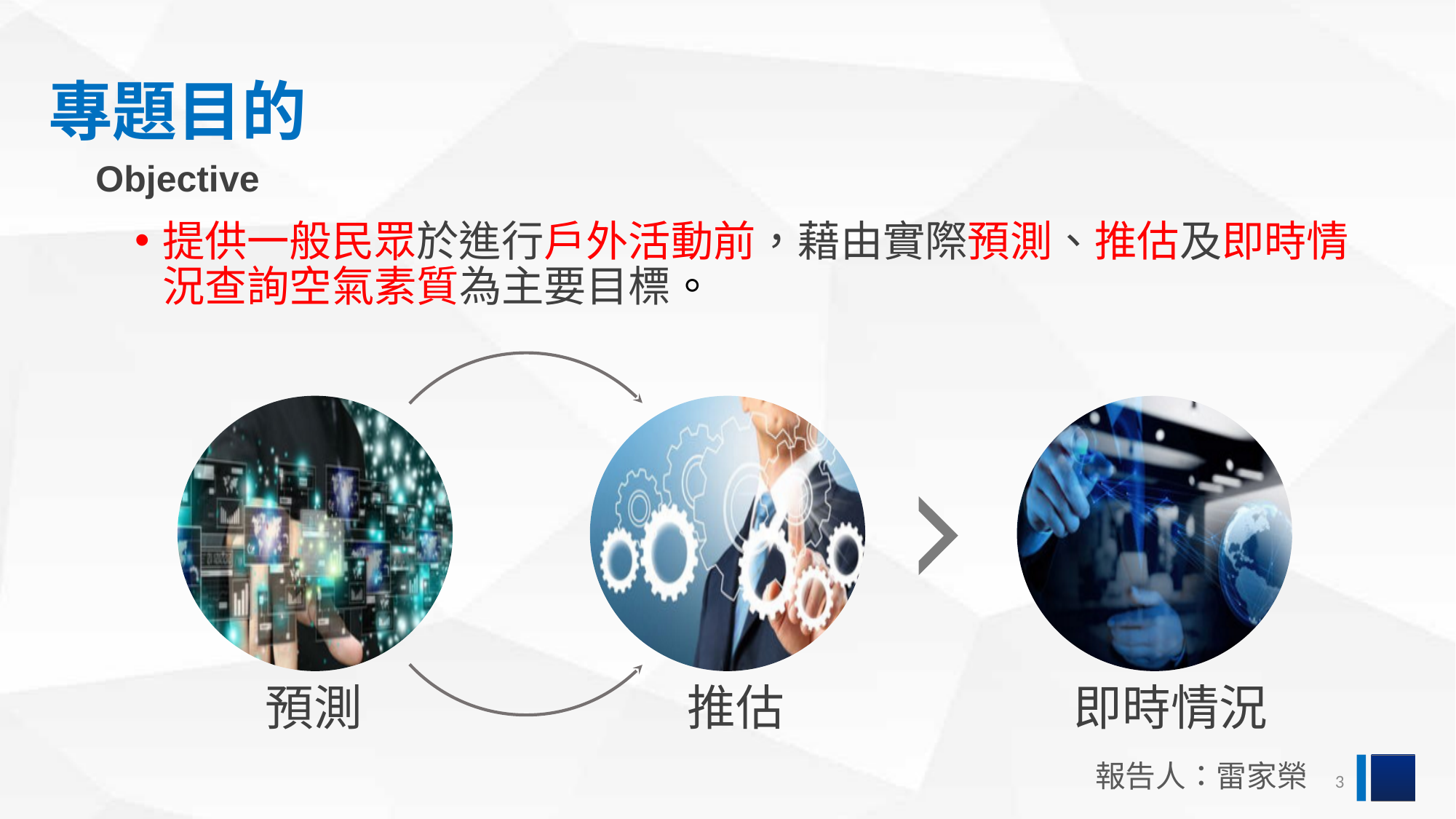

專題目的
Objective
提供一般民眾於進行戶外活動前，藉由實際預測、推估及即時情況查詢空氣素質為主要目標。

預測
推估
即時情況
報告人：雷家榮

3